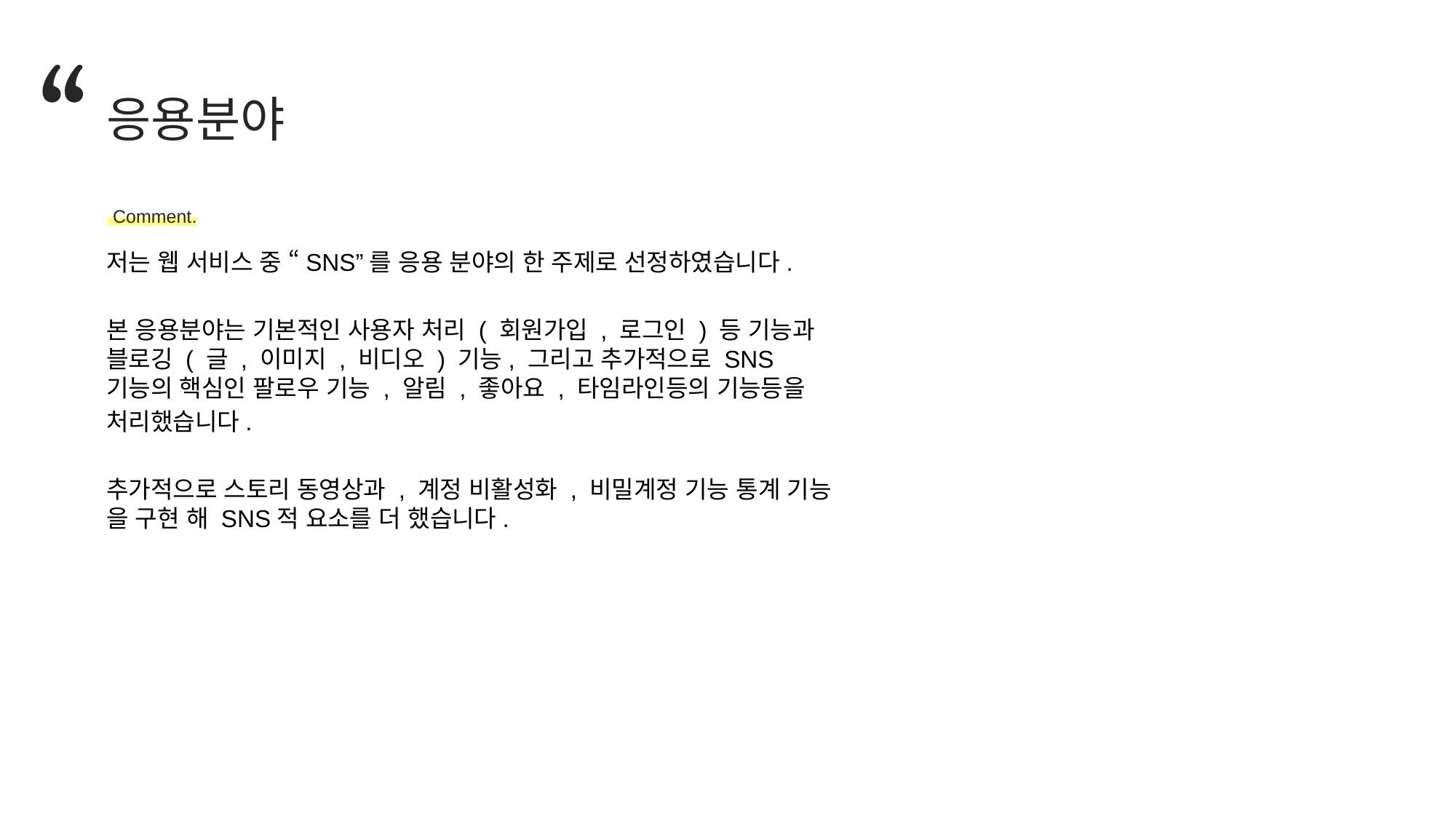

“
응용분야
Comment.

저는 웹 서비스 중 “SNS”를 응용 분야의 한 주제로 선정하였습니다.

본 응용분야는 기본적인 사용자 처리 ( 회원가입 , 로그인 ) 등 기능과 블로깅 ( 글 , 이미지 , 비디오 ) 기능, 그리고 추가적으로 SNS 기능의 핵심인 팔로우 기능 , 알림 , 좋아요 , 타임라인등의 기능등을
처리했습니다.

추가적으로 스토리 동영상과 , 계정 비활성화 , 비밀계정 기능 통계 기능 을 구현 해 SNS적 요소를 더 했습니다.